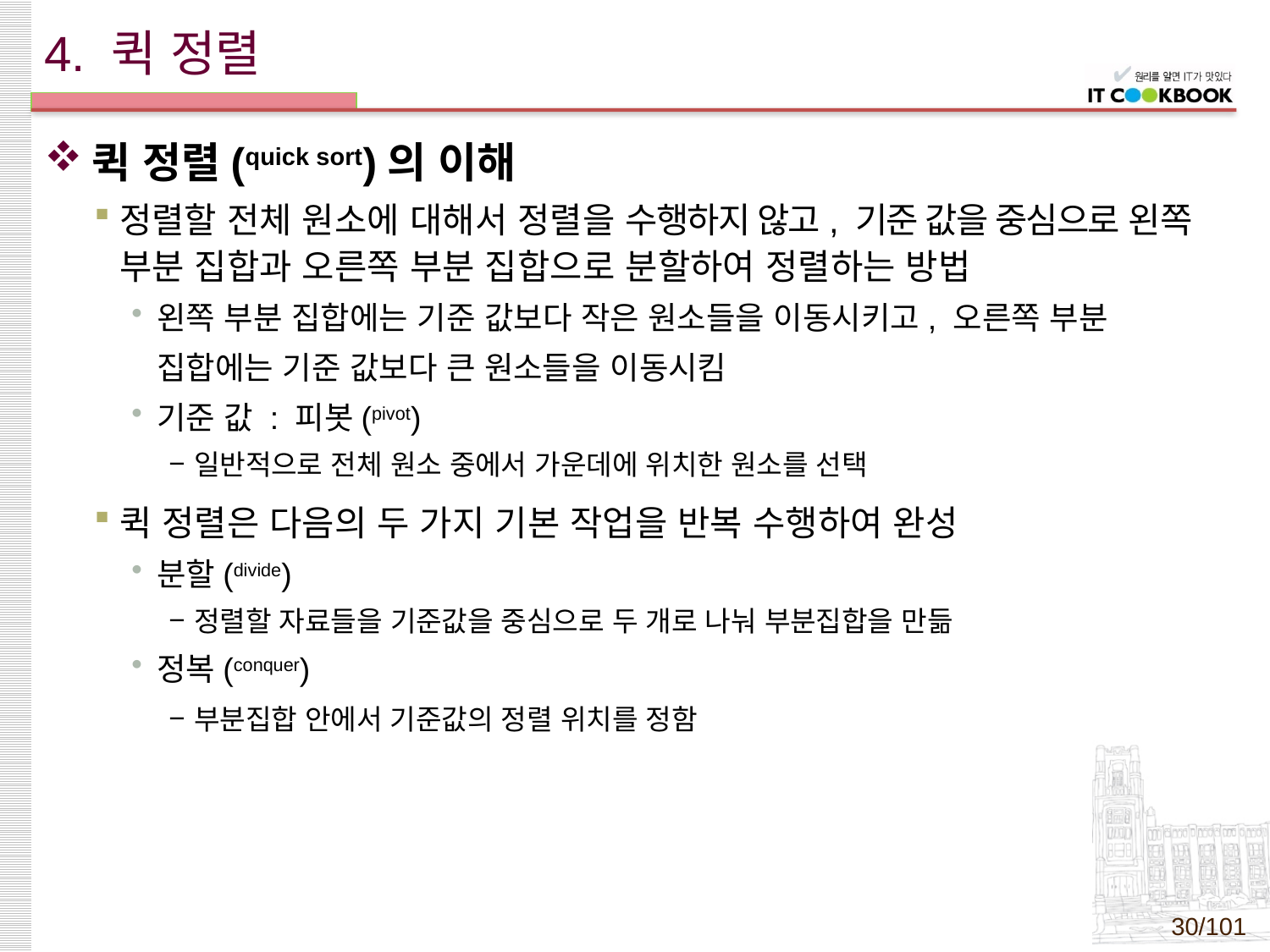

# 4. 퀵 정렬
퀵 정렬(quick sort)의 이해
정렬할 전체 원소에 대해서 정렬을 수행하지 않고, 기준 값을 중심으로 왼쪽 부분 집합과 오른쪽 부분 집합으로 분할하여 정렬하는 방법
왼쪽 부분 집합에는 기준 값보다 작은 원소들을 이동시키고, 오른쪽 부분
  집합에는 기준 값보다 큰 원소들을 이동시킴
기준 값 : 피봇(pivot)
일반적으로 전체 원소 중에서 가운데에 위치한 원소를 선택
퀵 정렬은 다음의 두 가지 기본 작업을 반복 수행하여 완성
분할(divide)
정렬할 자료들을 기준값을 중심으로 두 개로 나눠 부분집합을 만듦
정복(conquer)
부분집합 안에서 기준값의 정렬 위치를 정함